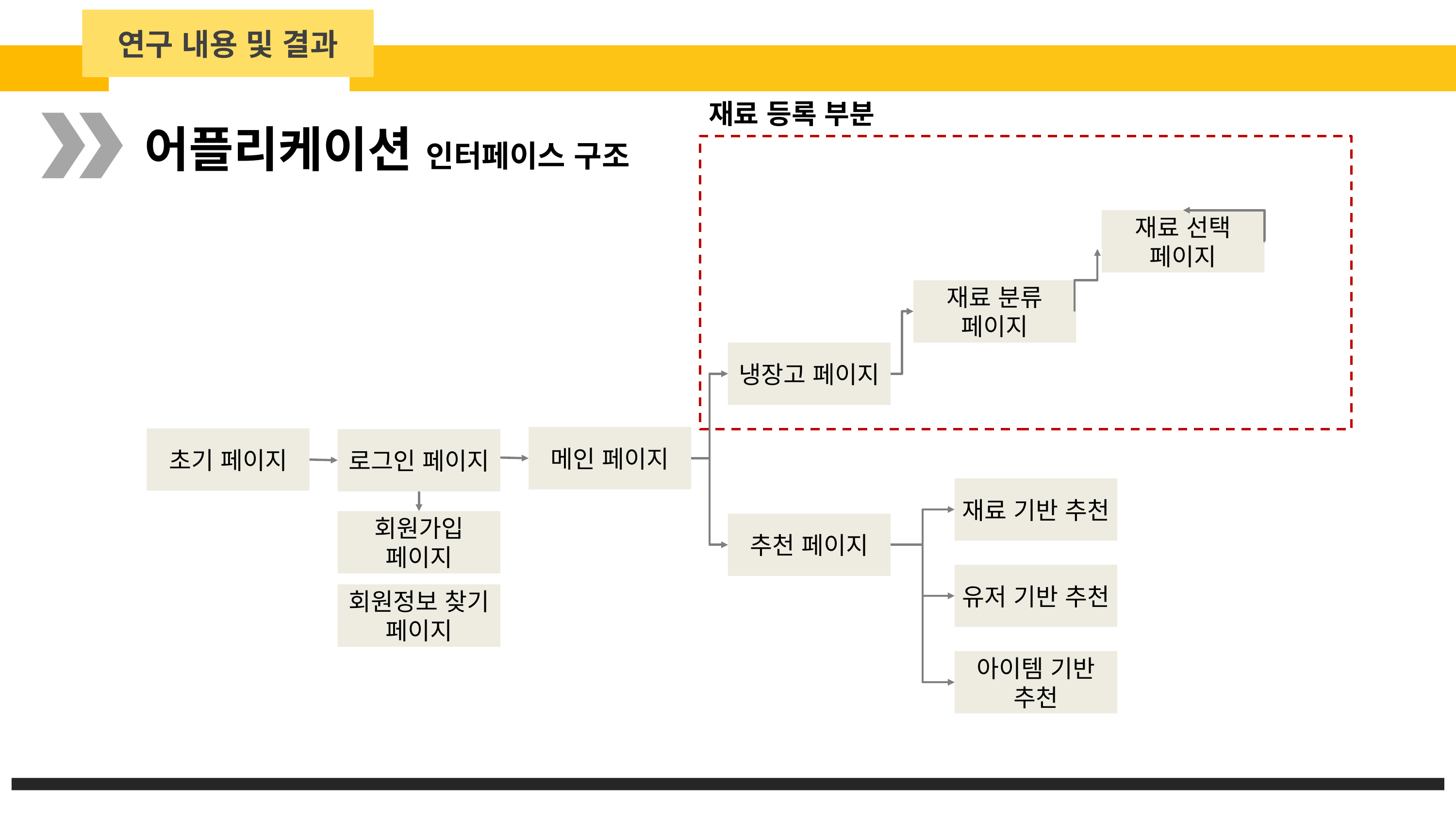

연구 내용 및 결과

재료 등록 부분

어플리케이션 인터페이스 구조

재료 선택 페이지
재료 분류 페이지
냉장고 페이지
메인 페이지
초기 페이지
로그인 페이지
재료 기반 추천
회원가입 페이지
추천 페이지
유저 기반 추천
회원정보 찾기 페이지
아이템 기반 추천